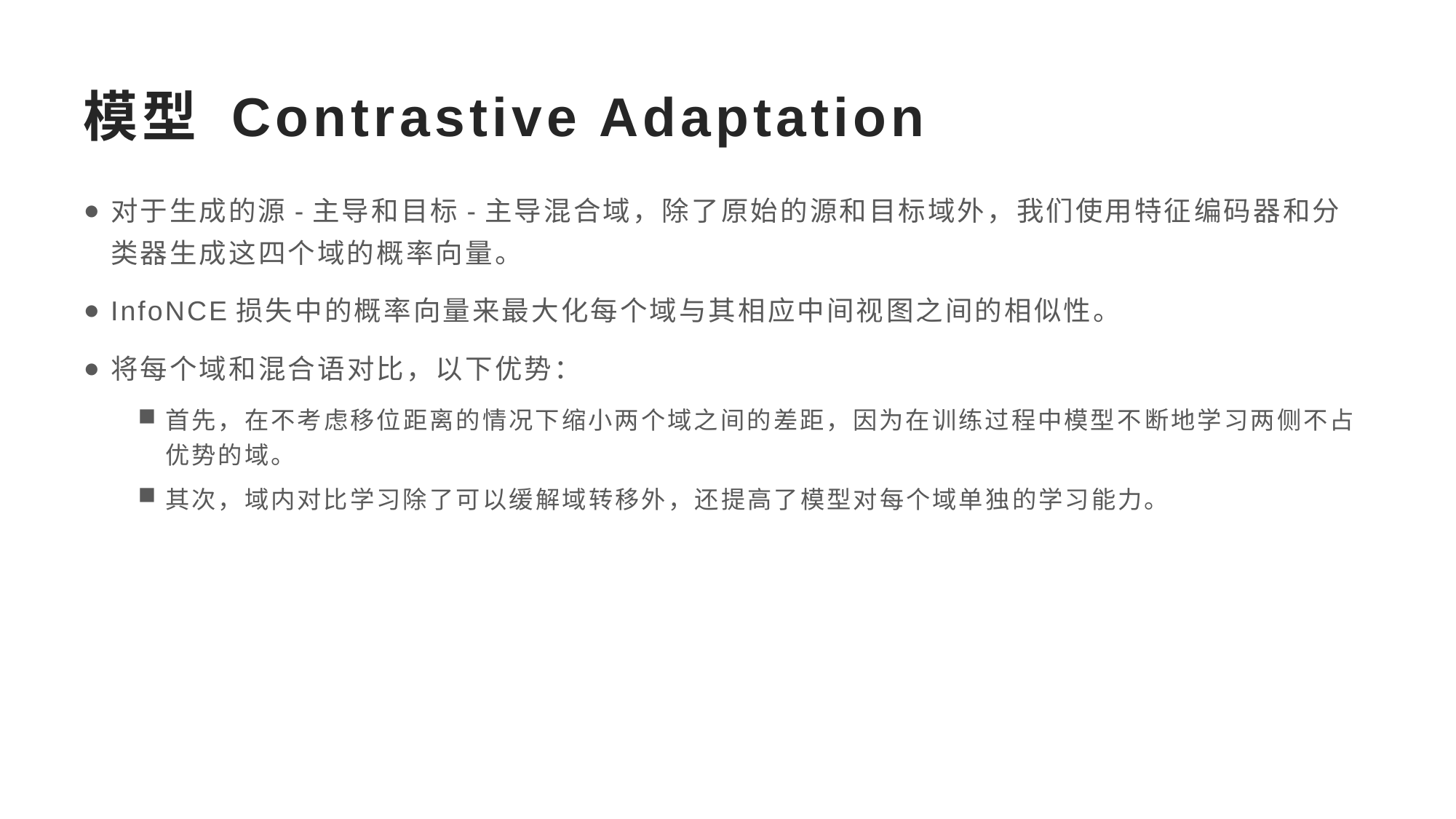

# 模型 Contrastive Adaptation
对于生成的源-主导和目标-主导混合域，除了原始的源和目标域外，我们使用特征编码器和分类器生成这四个域的概率向量。
InfoNCE损失中的概率向量来最大化每个域与其相应中间视图之间的相似性。
将每个域和混合语对比，以下优势：
首先，在不考虑移位距离的情况下缩小两个域之间的差距，因为在训练过程中模型不断地学习两侧不占优势的域。
其次，域内对比学习除了可以缓解域转移外，还提高了模型对每个域单独的学习能力。